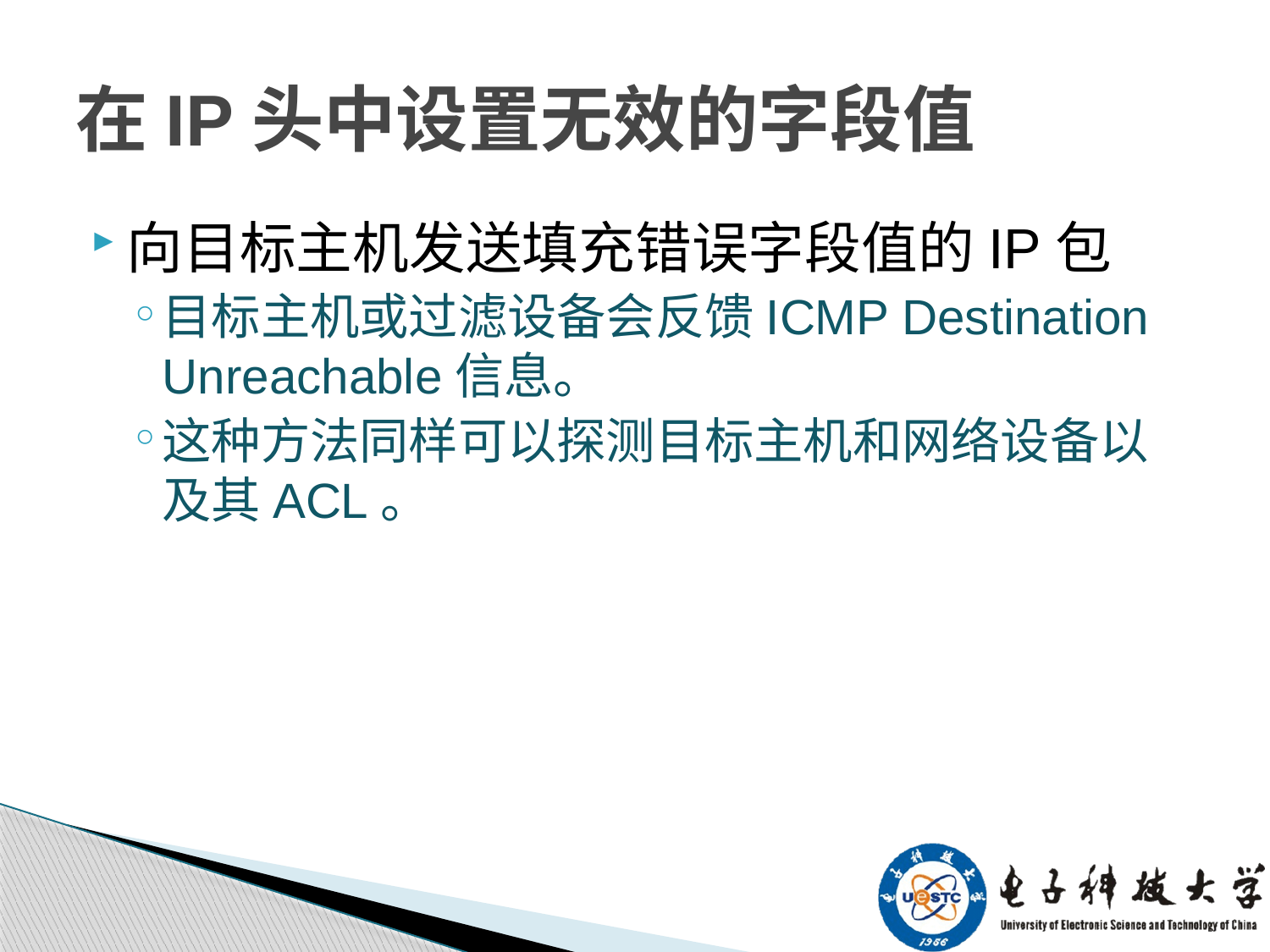

# 在IP头中设置无效的字段值
向目标主机发送填充错误字段值的IP包
目标主机或过滤设备会反馈ICMP Destination Unreachable信息。
这种方法同样可以探测目标主机和网络设备以及其ACL。
61